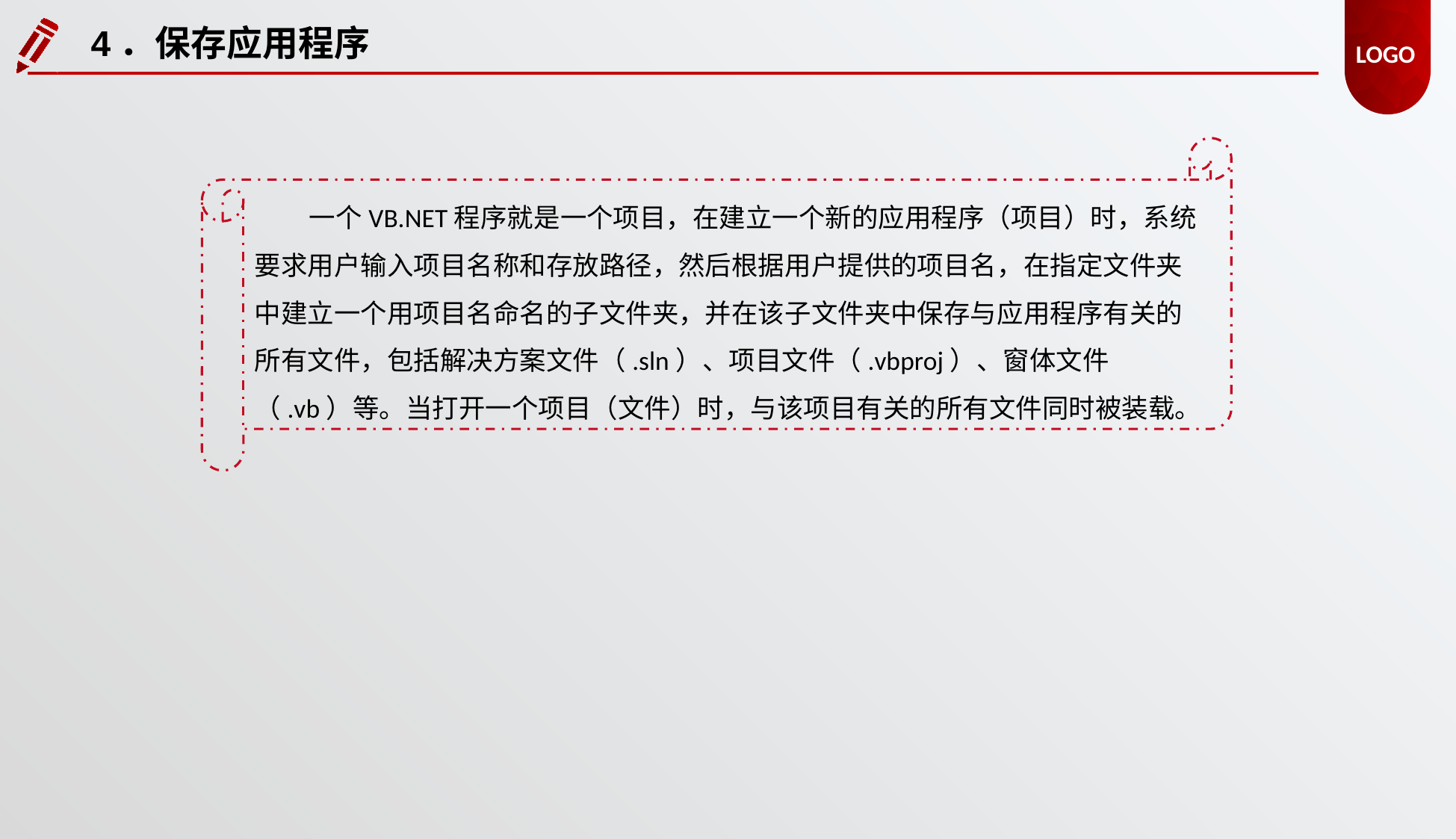

4．保存应用程序
一个VB.NET程序就是一个项目，在建立一个新的应用程序（项目）时，系统要求用户输入项目名称和存放路径，然后根据用户提供的项目名，在指定文件夹中建立一个用项目名命名的子文件夹，并在该子文件夹中保存与应用程序有关的所有文件，包括解决方案文件（.sln）、项目文件（.vbproj）、窗体文件（.vb）等。当打开一个项目（文件）时，与该项目有关的所有文件同时被装载。